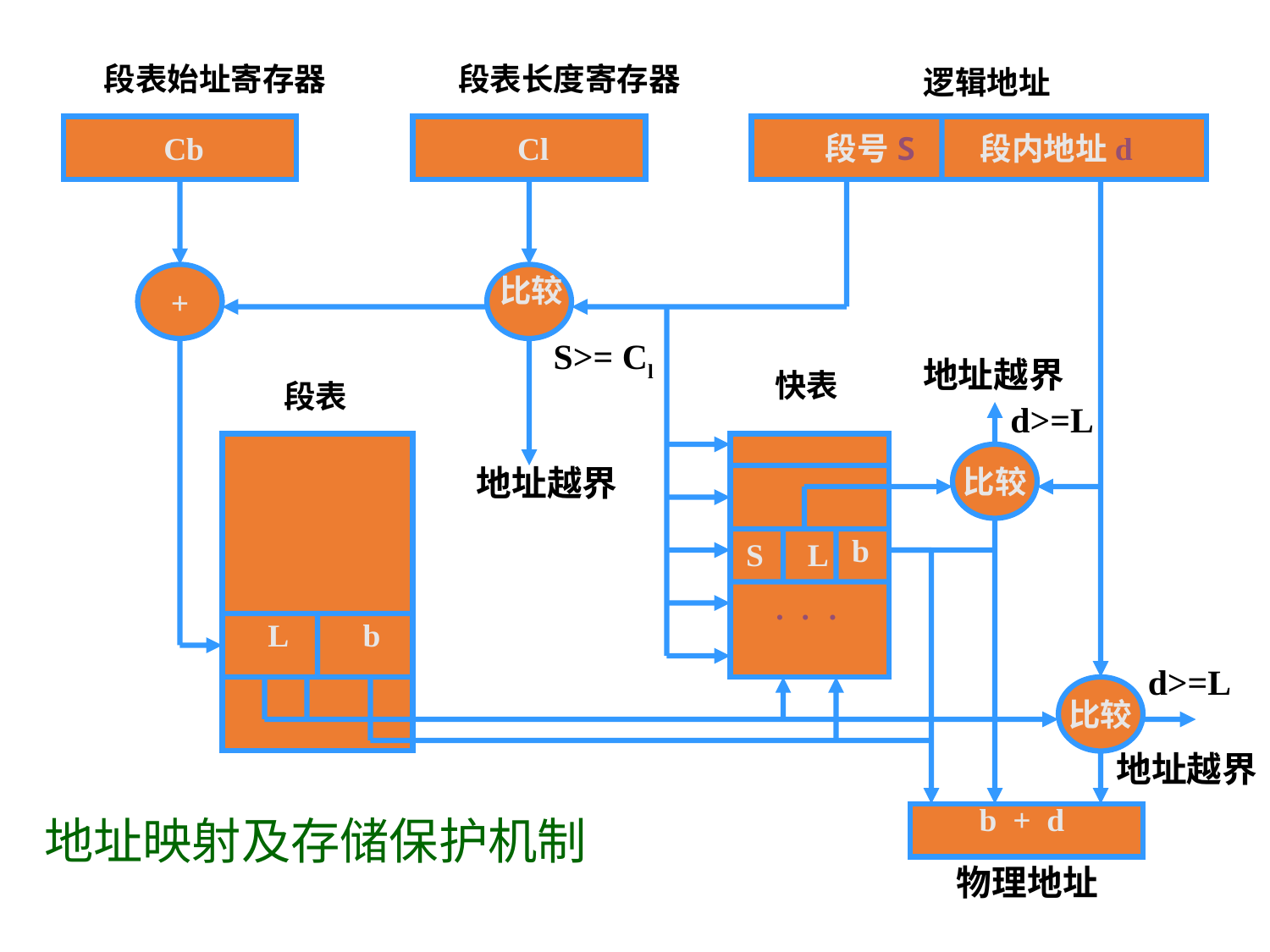

段表始址寄存器
段表长度寄存器
逻辑地址
 Cb
 Cl
段号S   段内地址d

+
比较

S>= Cl

地址越界
快表
段表
d>=L

比较
地址越界

b

S

L

.
.
.

L
b

d>=L

比较

地址越界

b  +  d
地址映射及存储保护机制

物理地址